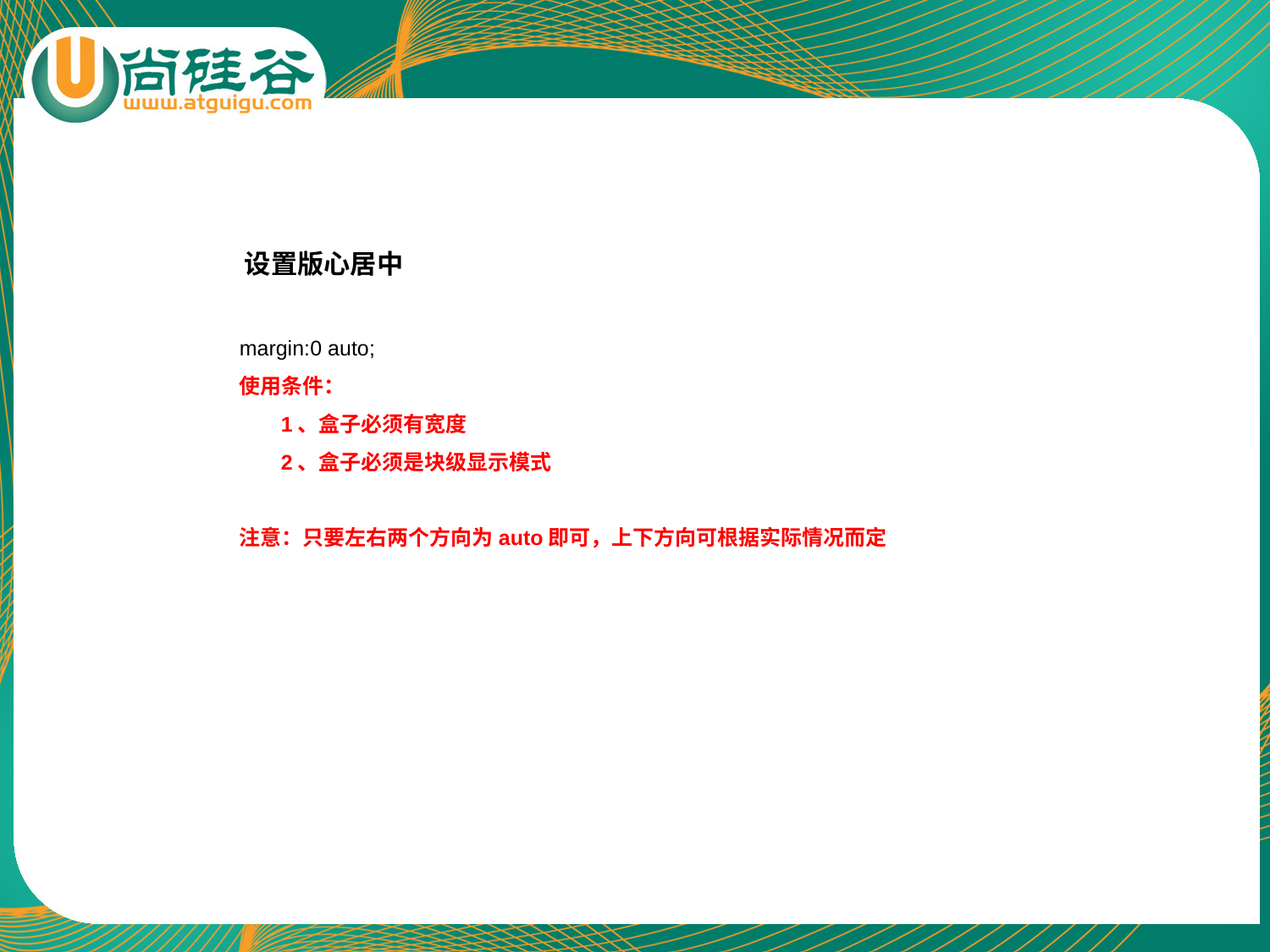

设置版心居中
margin:0 auto;
使用条件：
       1、盒子必须有宽度
       2、盒子必须是块级显示模式

注意：只要左右两个方向为auto即可，上下方向可根据实际情况而定